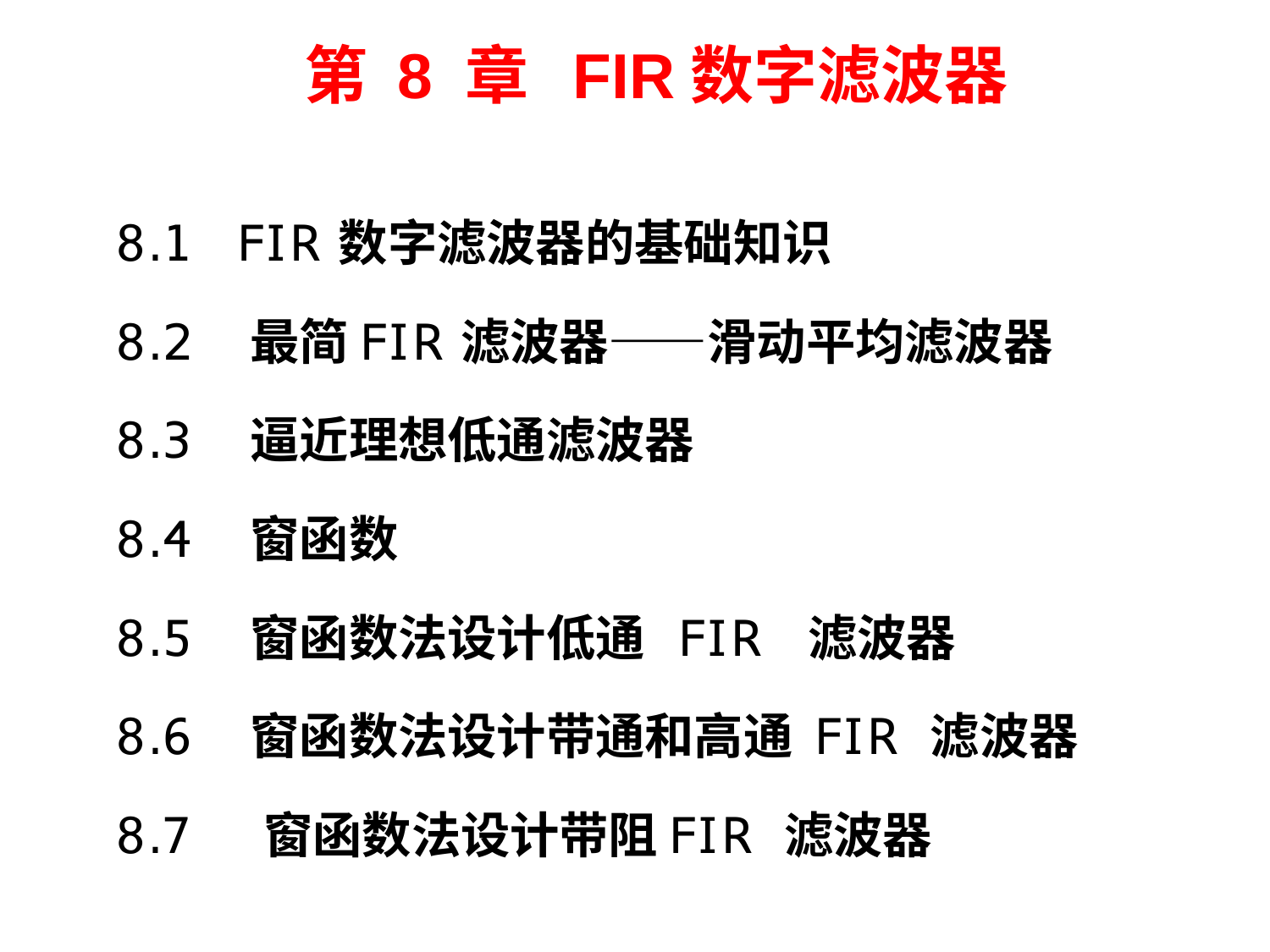

# 第 8 章  FIR数字滤波器
8.1   FIR数字滤波器的基础知识
8.2   最简FIR滤波器——滑动平均滤波器
8.3   逼近理想低通滤波器
8.4   窗函数
8.5   窗函数法设计低通  FIR  滤波器
8.6   窗函数法设计带通和高通 FIR 滤波器
8.7    窗函数法设计带阻FIR 滤波器